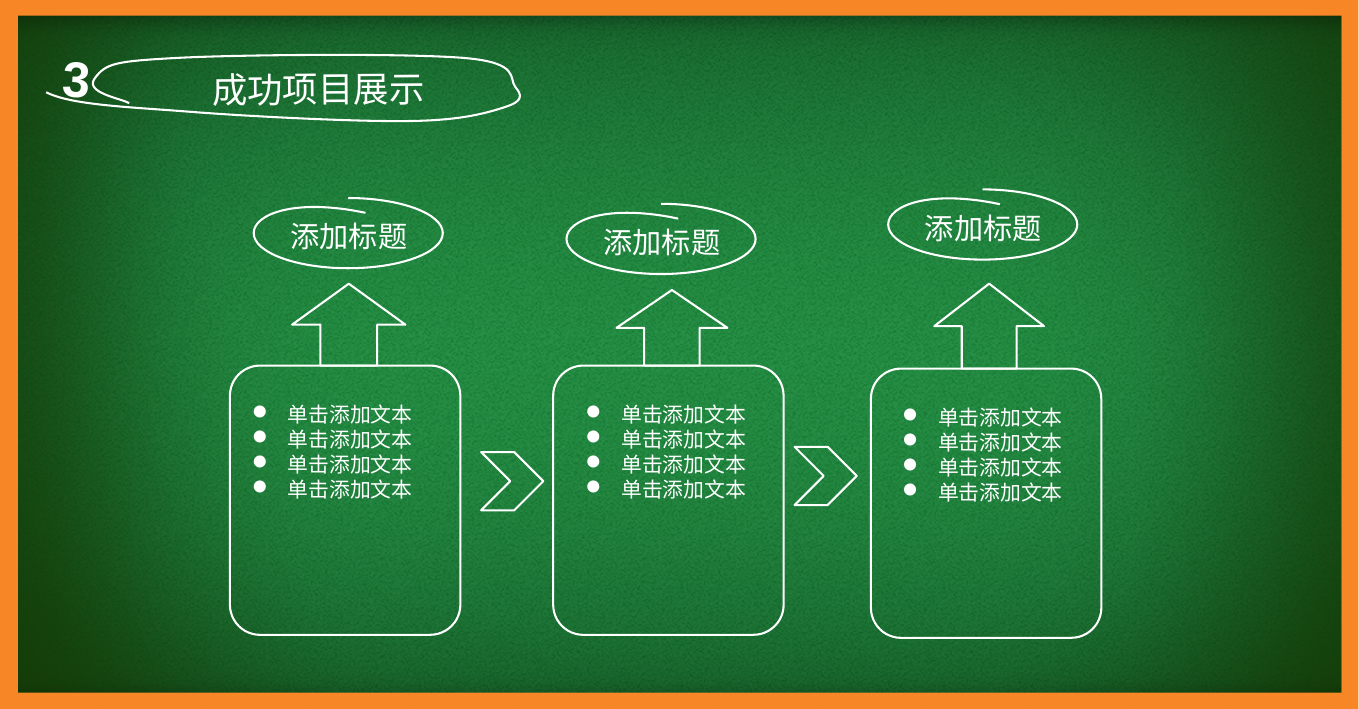

3
成功项目展示

添加标题

添加标题

添加标题

单击添加文本
单击添加文本
单击添加文本
单击添加文本

单击添加文本
单击添加文本
单击添加文本
单击添加文本

单击添加文本
单击添加文本
单击添加文本
单击添加文本